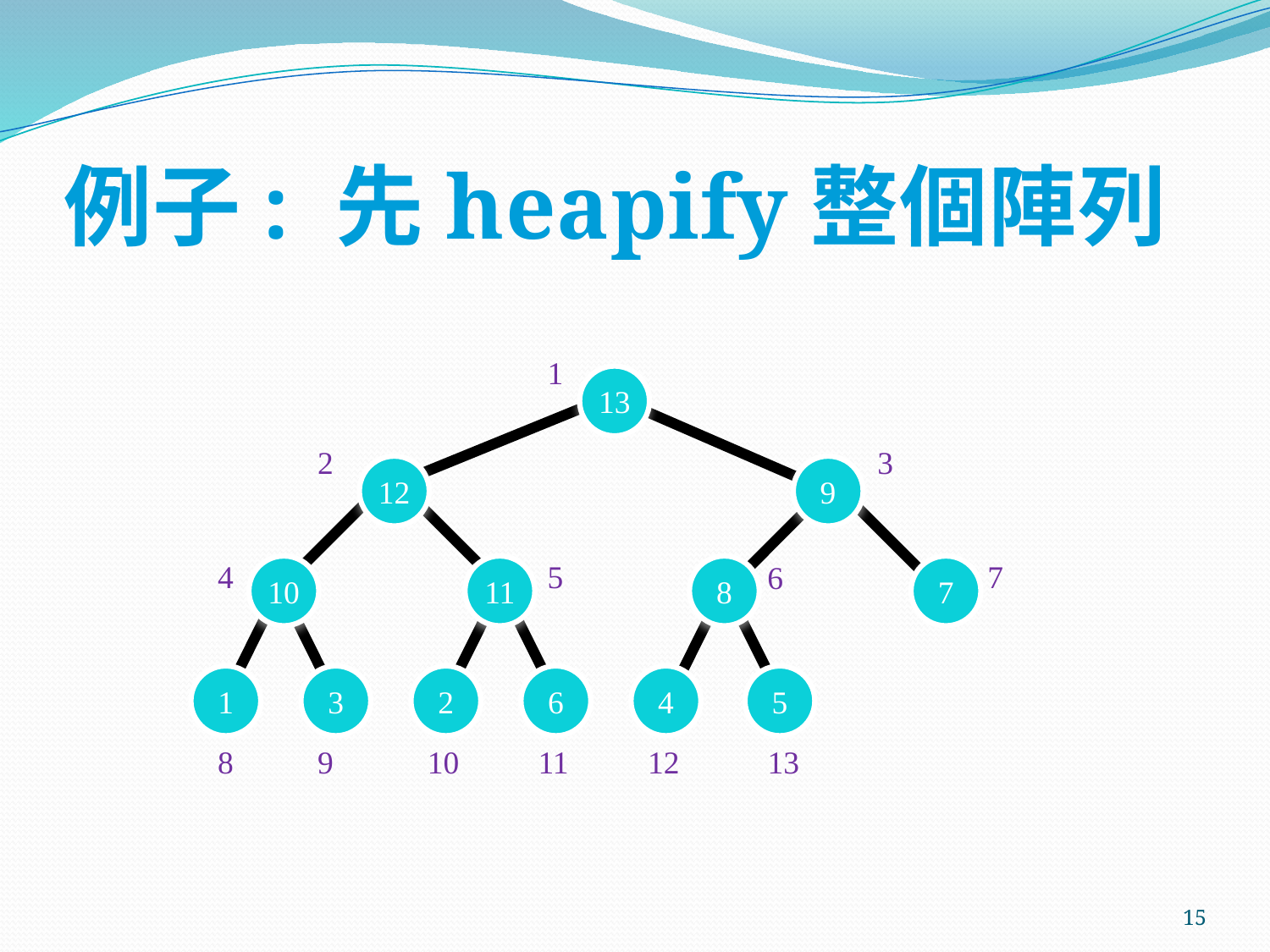

# 例子: 先heapify整個陣列
1
13

2
3
12
9

4
5
7
6
10
11
8
7

1
3
2
6
4
5
8
9
10
11
12
13
15